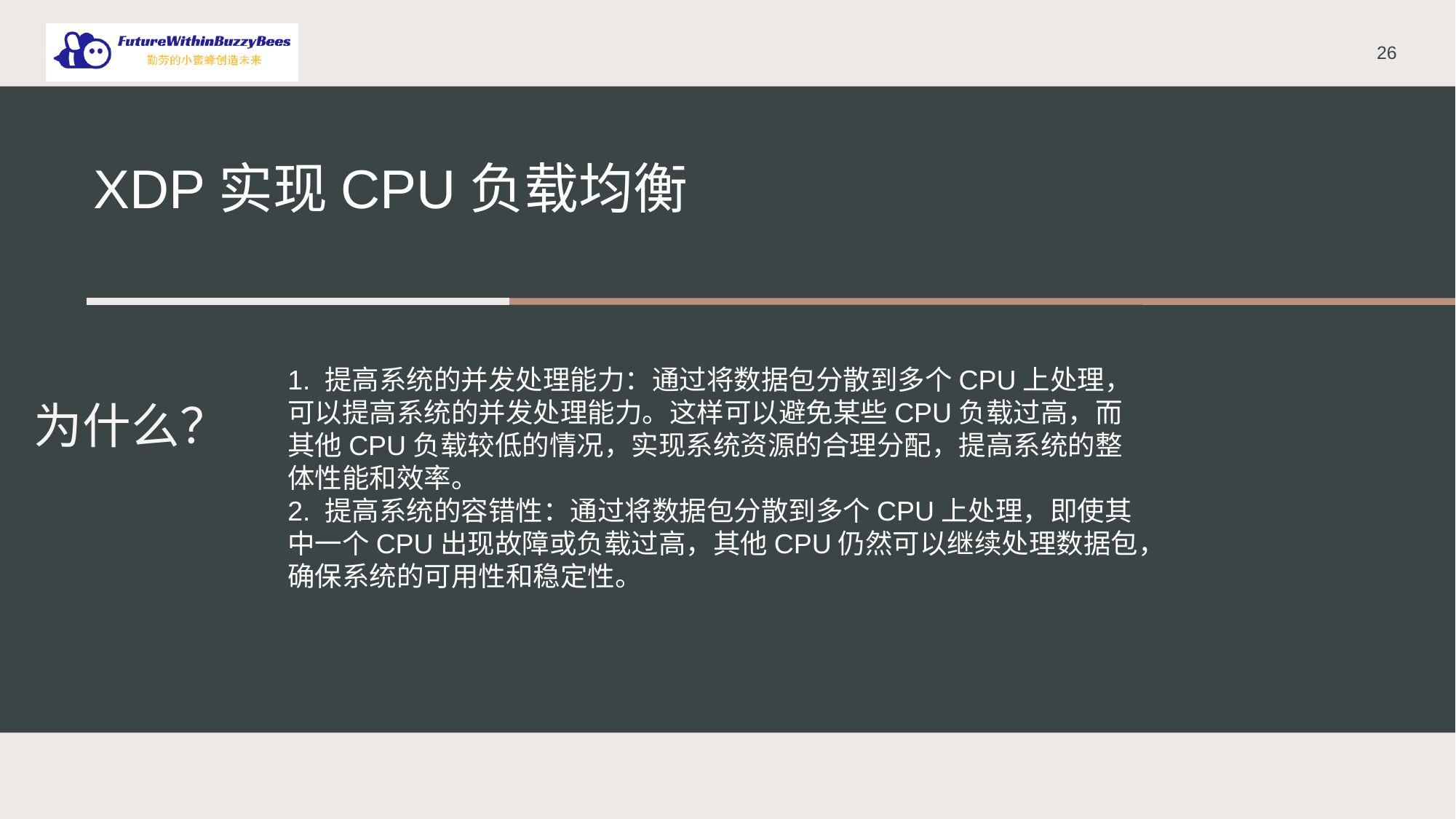

26
XDP实现CPU负载均衡
#
1. 提高系统的并发处理能力：通过将数据包分散到多个CPU上处理，可以提高系统的并发处理能力。这样可以避免某些CPU负载过高，而其他CPU负载较低的情况，实现系统资源的合理分配，提高系统的整体性能和效率。
2. 提高系统的容错性：通过将数据包分散到多个CPU上处理，即使其中一个CPU出现故障或负载过高，其他CPU仍然可以继续处理数据包，确保系统的可用性和稳定性。

为什么？